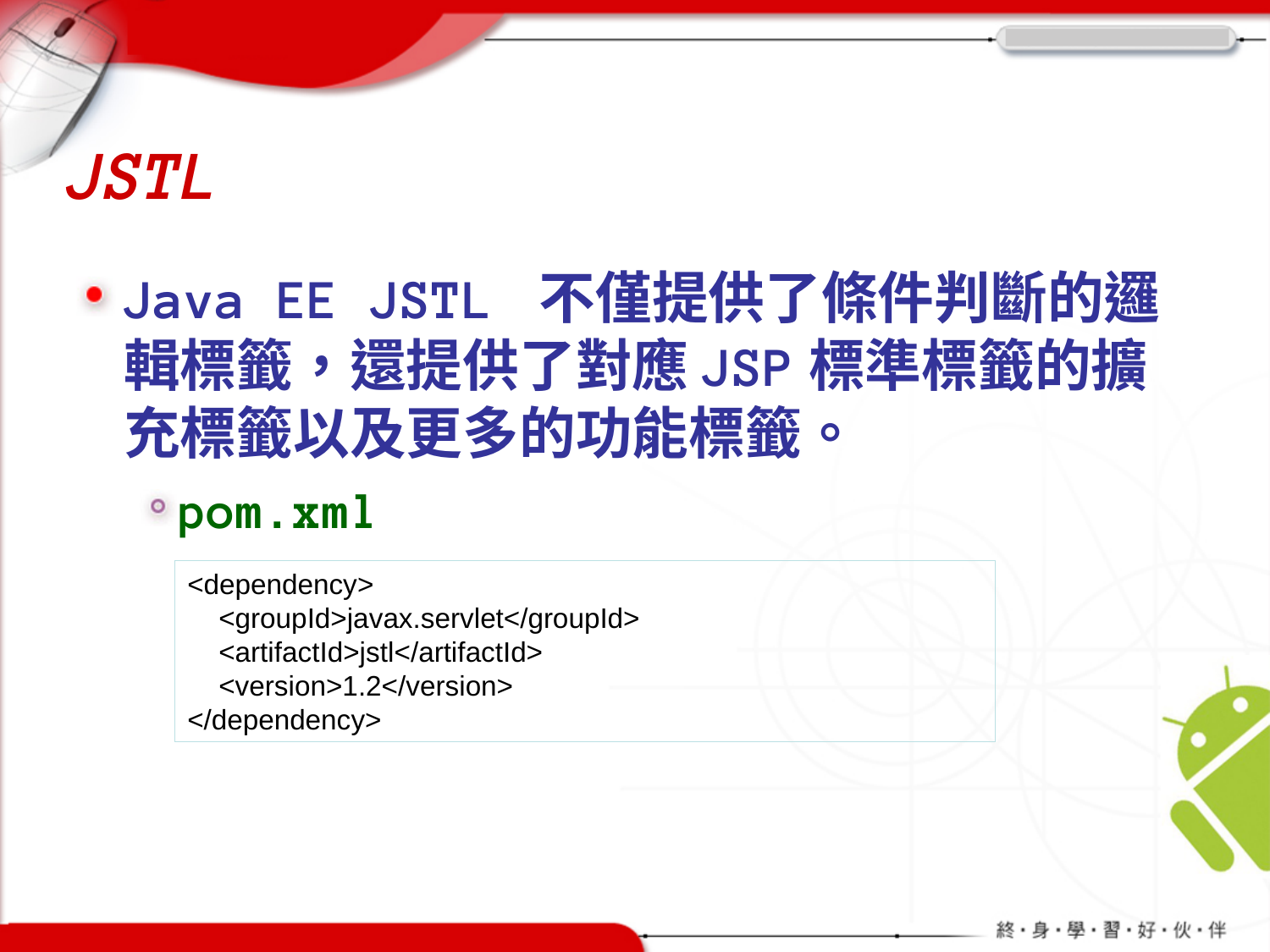

# JSTL
Java EE JSTL 不僅提供了條件判斷的邏輯標籤，還提供了對應JSP標準標籤的擴充標籤以及更多的功能標籤。
pom.xml

<dependency>
    <groupId>javax.servlet</groupId>
    <artifactId>jstl</artifactId>
    <version>1.2</version>
</dependency>